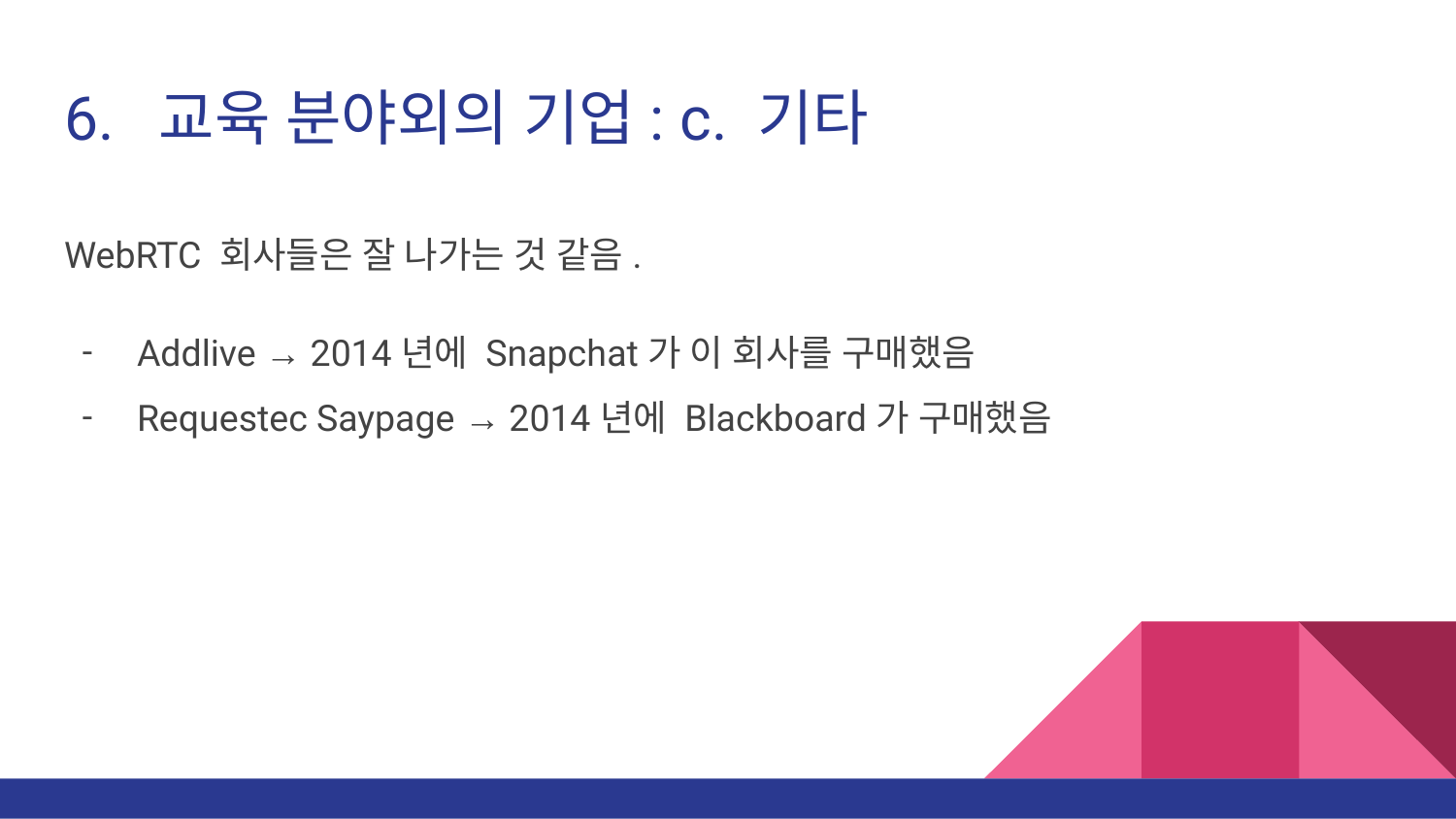

# 6.  교육 분야외의 기업: c. 기타
WebRTC 회사들은 잘 나가는 것 같음.
Addlive → 2014년에 Snapchat가 이 회사를 구매했음
Requestec Saypage → 2014년에 Blackboard가 구매했음